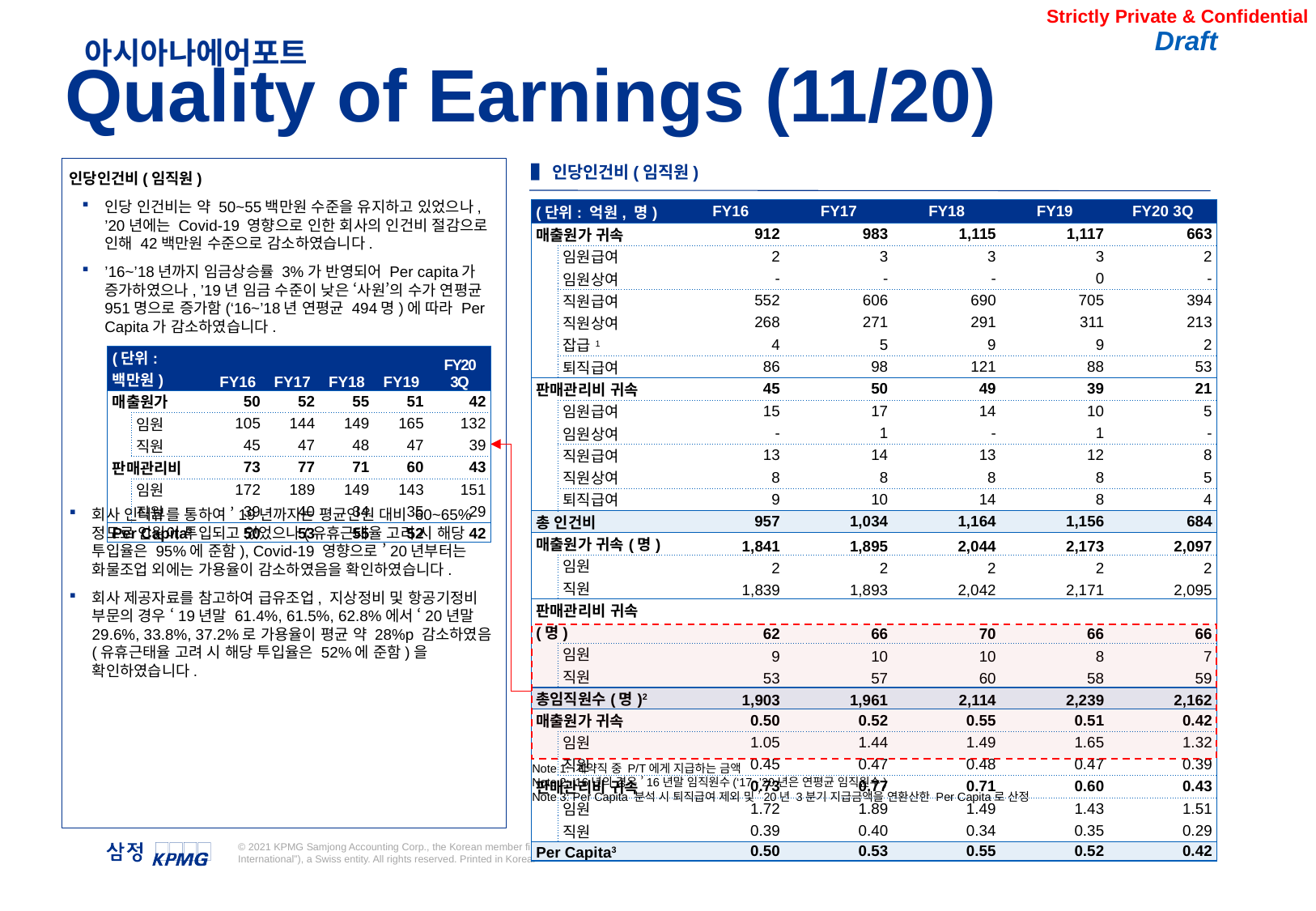

아시아나에어포트
Quality of Earnings (11/20)
▌인당인건비(임직원)

인당인건비(임직원)
인당 인건비는 약 50~55백만원 수준을 유지하고 있었으나, ’20년에는 Covid-19 영향으로 인한 회사의 인건비 절감으로 인해 42백만원 수준으로 감소하였습니다.
’16~’18년까지 임금상승률 3%가 반영되어 Per capita가 증가하였으나, ’19년 임금 수준이 낮은 ‘사원’의 수가 연평균 951명으로 증가함(‘16~’18년 연평균 494명)에 따라 Per Capita가 감소하였습니다.

회사 인터뷰를 통하여 ’19년까지는 평균인원 대비 60~65% 정도로 인원이 투입되고 있었으나(유휴근태율 고려 시 해당 투입율은 95%에 준함), Covid-19 영향으로 ’20년부터는 화물조업 외에는 가용율이 감소하였음을 확인하였습니다.
회사 제공자료를 참고하여 급유조업, 지상정비 및 항공기정비 부문의 경우 ‘19년말 61.4%, 61.5%, 62.8%에서 ‘20년말 29.6%, 33.8%, 37.2%로 가용율이 평균 약 28%p 감소하였음(유휴근태율 고려 시 해당 투입율은 52%에 준함)을 확인하였습니다.
| (단위: 억원, 명) |  | FY16 | FY17 | FY18 | FY19 | FY20 3Q |
| --- | --- | --- | --- | --- | --- | --- |
| 매출원가 귀속 |  | 912 | 983 | 1,115 | 1,117 | 663 |
|  | 임원급여 | 2 | 3 | 3 | 3 | 2 |
|  | 임원상여 | - | - | - | 0 | - |
|  | 직원급여 | 552 | 606 | 690 | 705 | 394 |
|  | 직원상여 | 268 | 271 | 291 | 311 | 213 |
|  | 잡급1 | 4 | 5 | 9 | 9 | 2 |
|  | 퇴직급여 | 86 | 98 | 121 | 88 | 53 |
| 판매관리비 귀속 |  | 45 | 50 | 49 | 39 | 21 |
|  | 임원급여 | 15 | 17 | 14 | 10 | 5 |
|  | 임원상여 | - | 1 | - | 1 | - |
|  | 직원급여 | 13 | 14 | 13 | 12 | 8 |
|  | 직원상여 | 8 | 8 | 8 | 8 | 5 |
|  | 퇴직급여 | 9 | 10 | 14 | 8 | 4 |
| 총 인건비 |  | 957 | 1,034 | 1,164 | 1,156 | 684 |
| 매출원가 귀속(명) |  | 1,841 | 1,895 | 2,044 | 2,173 | 2,097 |
|  | 임원 | 2 | 2 | 2 | 2 | 2 |
|  | 직원 | 1,839 | 1,893 | 2,042 | 2,171 | 2,095 |
| 판매관리비 귀속(명) |  | 62 | 66 | 70 | 66 | 66 |
|  | 임원 | 9 | 10 | 10 | 8 | 7 |
|  | 직원 | 53 | 57 | 60 | 58 | 59 |
| 총임직원수(명)2 |  | 1,903 | 1,961 | 2,114 | 2,239 | 2,162 |
| 매출원가 귀속 |  | 0.50 | 0.52 | 0.55 | 0.51 | 0.42 |
|  | 임원 | 1.05 | 1.44 | 1.49 | 1.65 | 1.32 |
|  | 직원 | 0.45 | 0.47 | 0.48 | 0.47 | 0.39 |
| 판매관리비 귀속 |  | 0.73 | 0.77 | 0.71 | 0.60 | 0.43 |
|  | 임원 | 1.72 | 1.89 | 1.49 | 1.43 | 1.51 |
|  | 직원 | 0.39 | 0.40 | 0.34 | 0.35 | 0.29 |
| Per Capita3 |  | 0.50 | 0.53 | 0.55 | 0.52 | 0.42 |
| (단위: 백만원) |  | FY16 | FY17 | FY18 | FY19 | FY20 3Q |
| --- | --- | --- | --- | --- | --- | --- |
| 매출원가 |  | 50 | 52 | 55 | 51 | 42 |
|  | 임원 | 105 | 144 | 149 | 165 | 132 |
|  | 직원 | 45 | 47 | 48 | 47 | 39 |
| 판매관리비 |  | 73 | 77 | 71 | 60 | 43 |
|  | 임원 | 172 | 189 | 149 | 143 | 151 |
|  | 직원 | 39 | 40 | 34 | 35 | 29 |
| Per Capita3 |  | 50 | 53 | 55 | 52 | 42 |

Note 1: 계약직 중 P/T에게 지급하는 금액
Note 2: ’16년의 경우 ’16년말 임직원수(‘17~’20년은 연평균 임직원수)
Note 3: Per Capita 분석 시 퇴직급여 제외 및 ’20년 3분기 지급금액을 연환산한 Per Capita로 산정